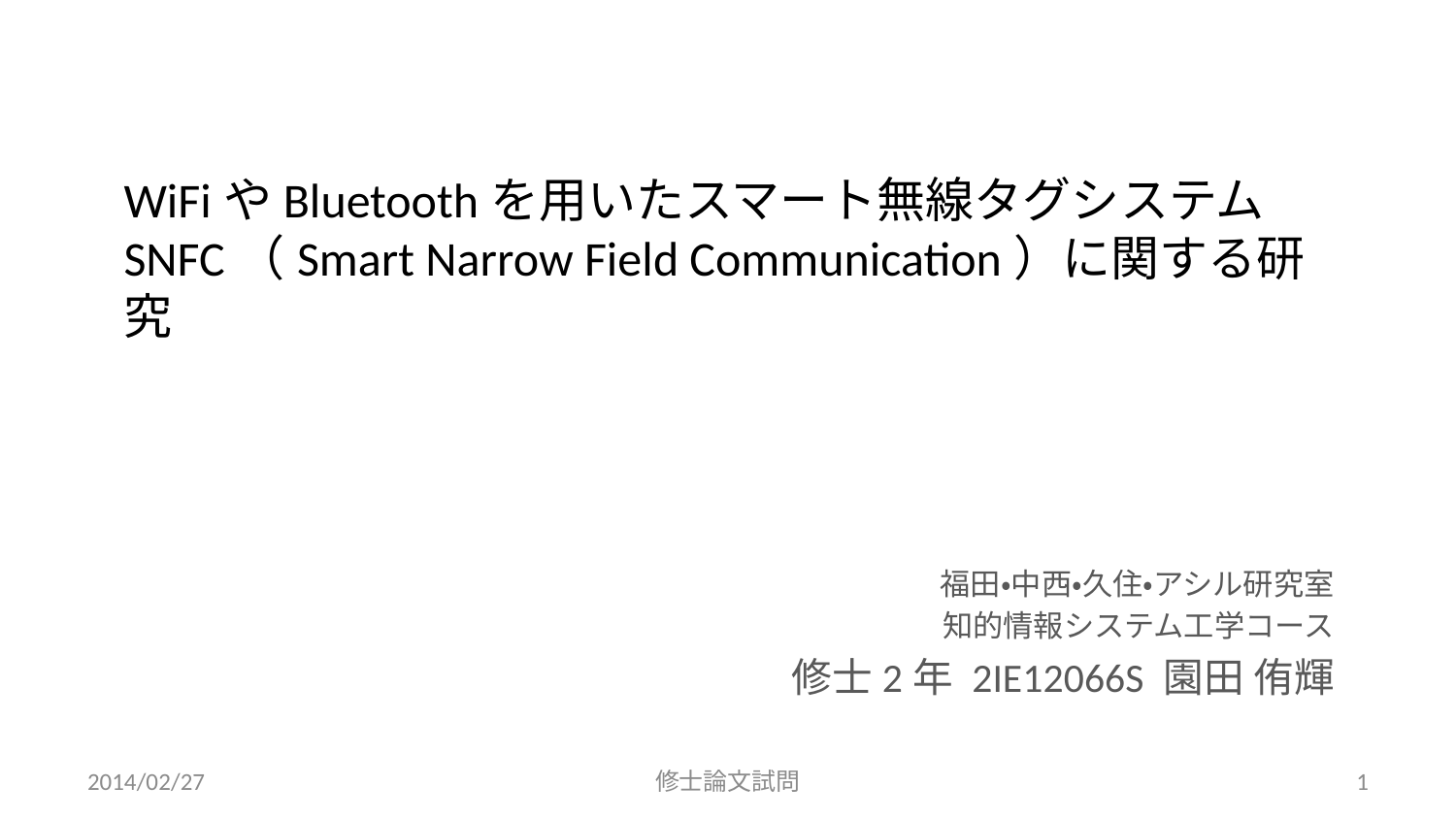

# WiFiやBluetoothを用いたスマート無線タグシステム SNFC（Smart Narrow Field Communication）に関する研究
福田・中西・久住・アシル研究室
知的情報システム工学コース
修士2年 2IE12066S 園田 侑輝
2014/02/27
修士論文試問
1